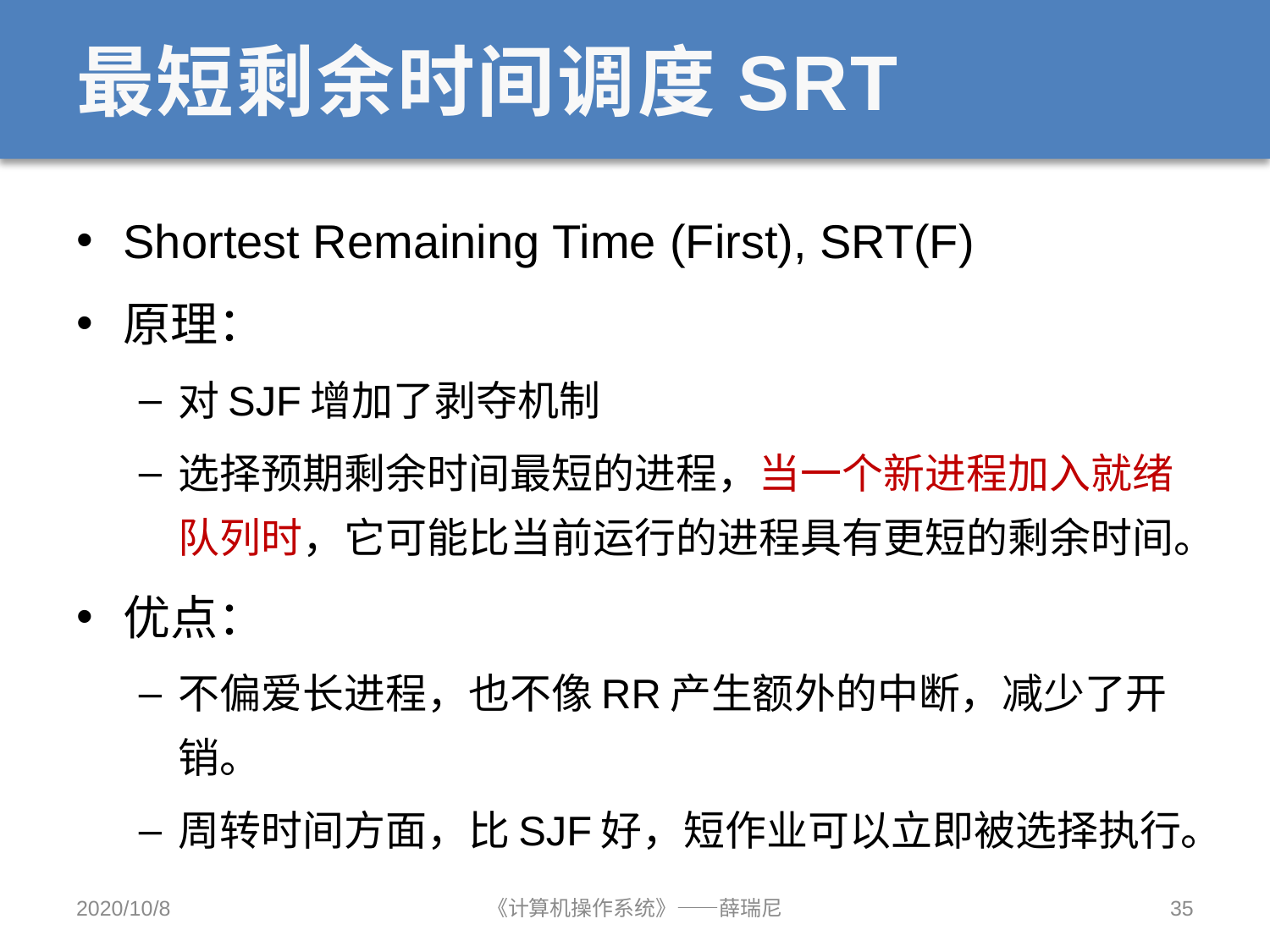

# 最短剩余时间调度SRT
Shortest Remaining Time (First), SRT(F)
原理：
对SJF增加了剥夺机制
选择预期剩余时间最短的进程，当一个新进程加入就绪队列时，它可能比当前运行的进程具有更短的剩余时间。
优点：
不偏爱长进程，也不像RR产生额外的中断，减少了开销。
周转时间方面，比SJF好，短作业可以立即被选择执行。
2020/10/8
《计算机操作系统》——薛瑞尼
35